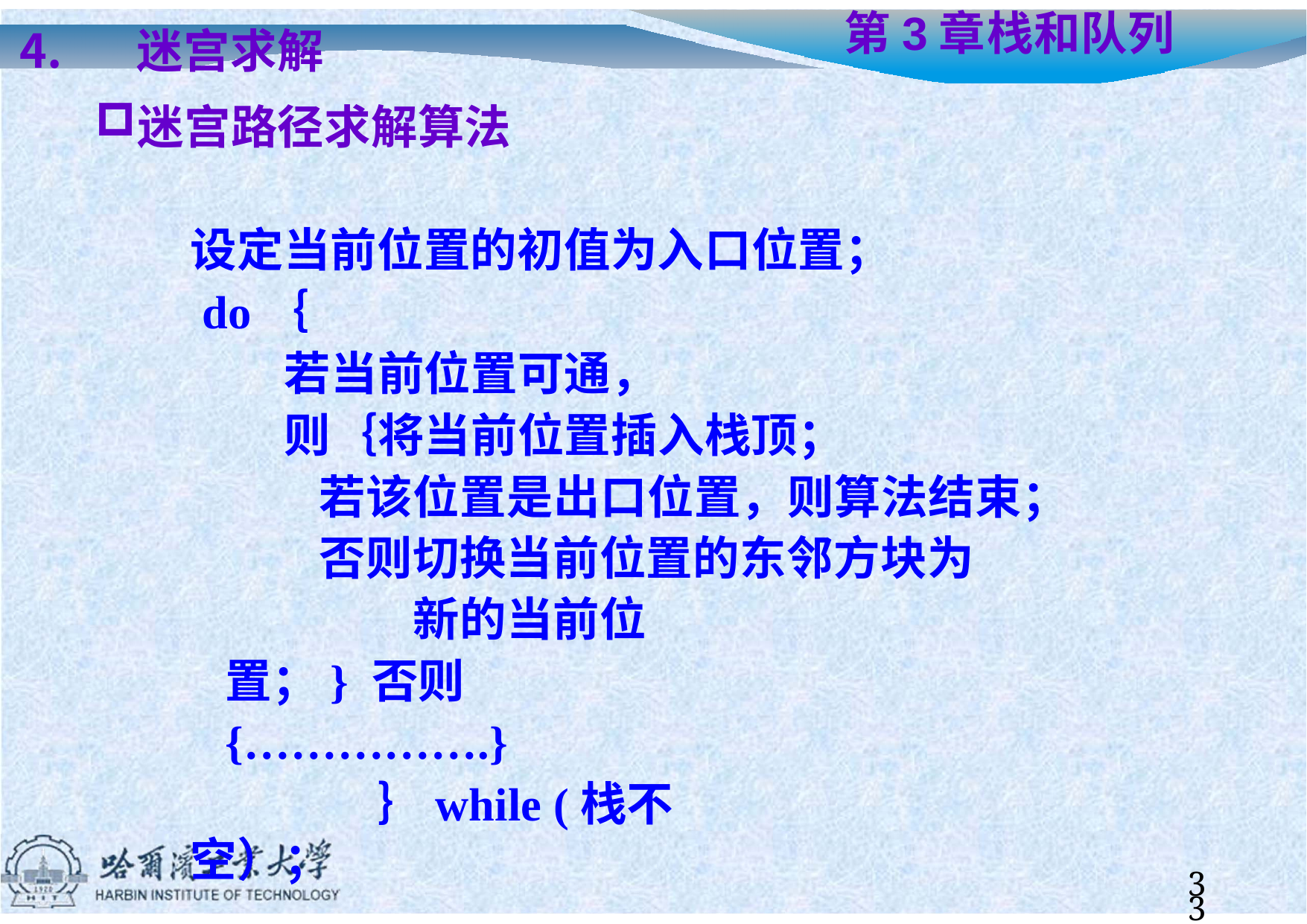

迷宫求解
迷宫路径求解算法
# 第3章	栈和队列

设定当前位置的初值为入口位置；
do｛
若当前位置可通，
则｛将当前位置插入栈顶；
若该位置是出口位置，则算法结束； 否则切换当前位置的东邻方块为
新的当前位置；} 否则 {…………….}
｝while (栈不空）；

33